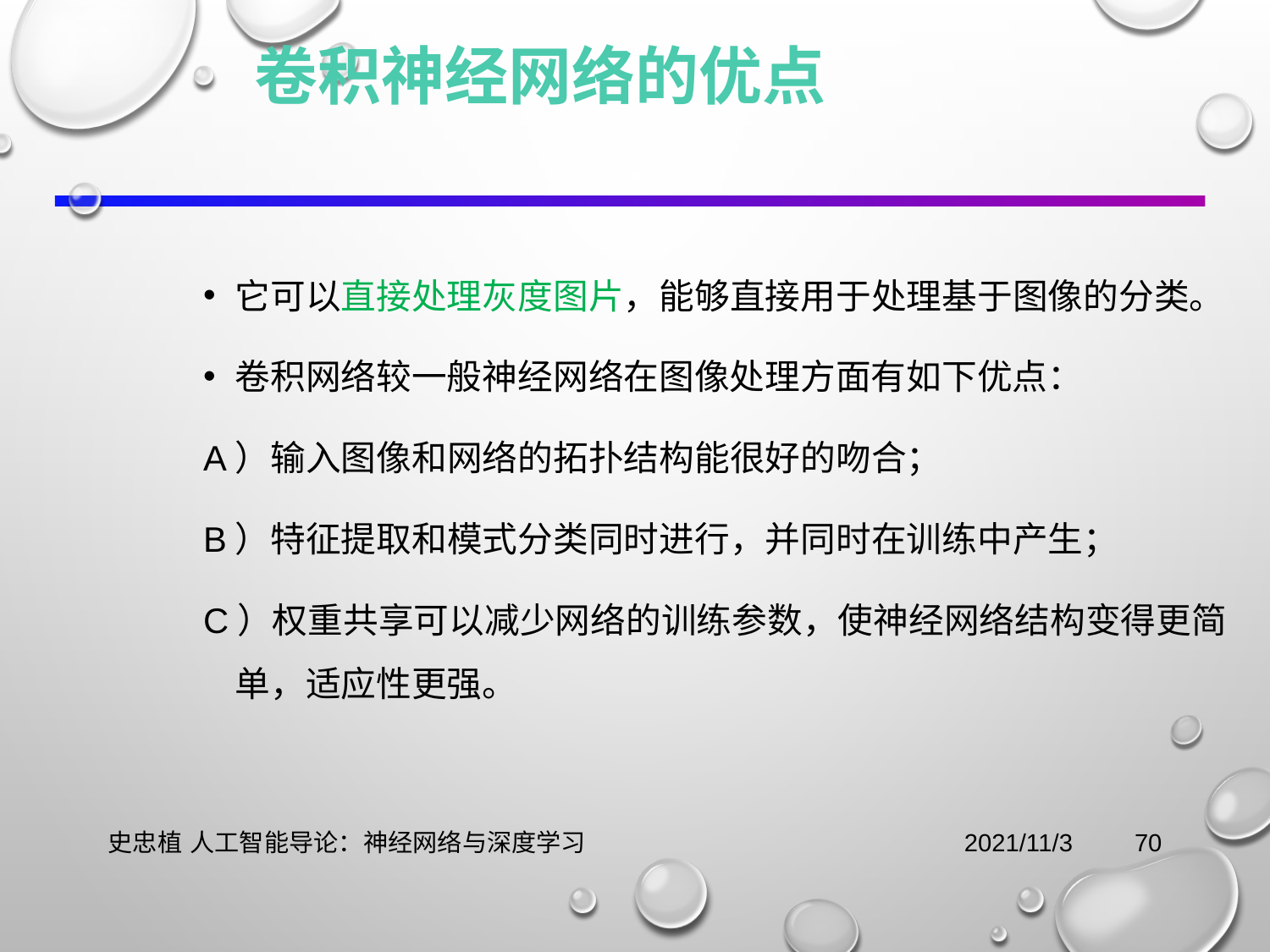

卷积神经网络的优点
它可以直接处理灰度图片，能够直接用于处理基于图像的分类。
卷积网络较一般神经网络在图像处理方面有如下优点：
a）输入图像和网络的拓扑结构能很好的吻合；
b）特征提取和模式分类同时进行，并同时在训练中产生；
c）权重共享可以减少网络的训练参数，使神经网络结构变得更简单，适应性更强。

史忠植 人工智能导论：神经网络与深度学习
2021/11/3
70